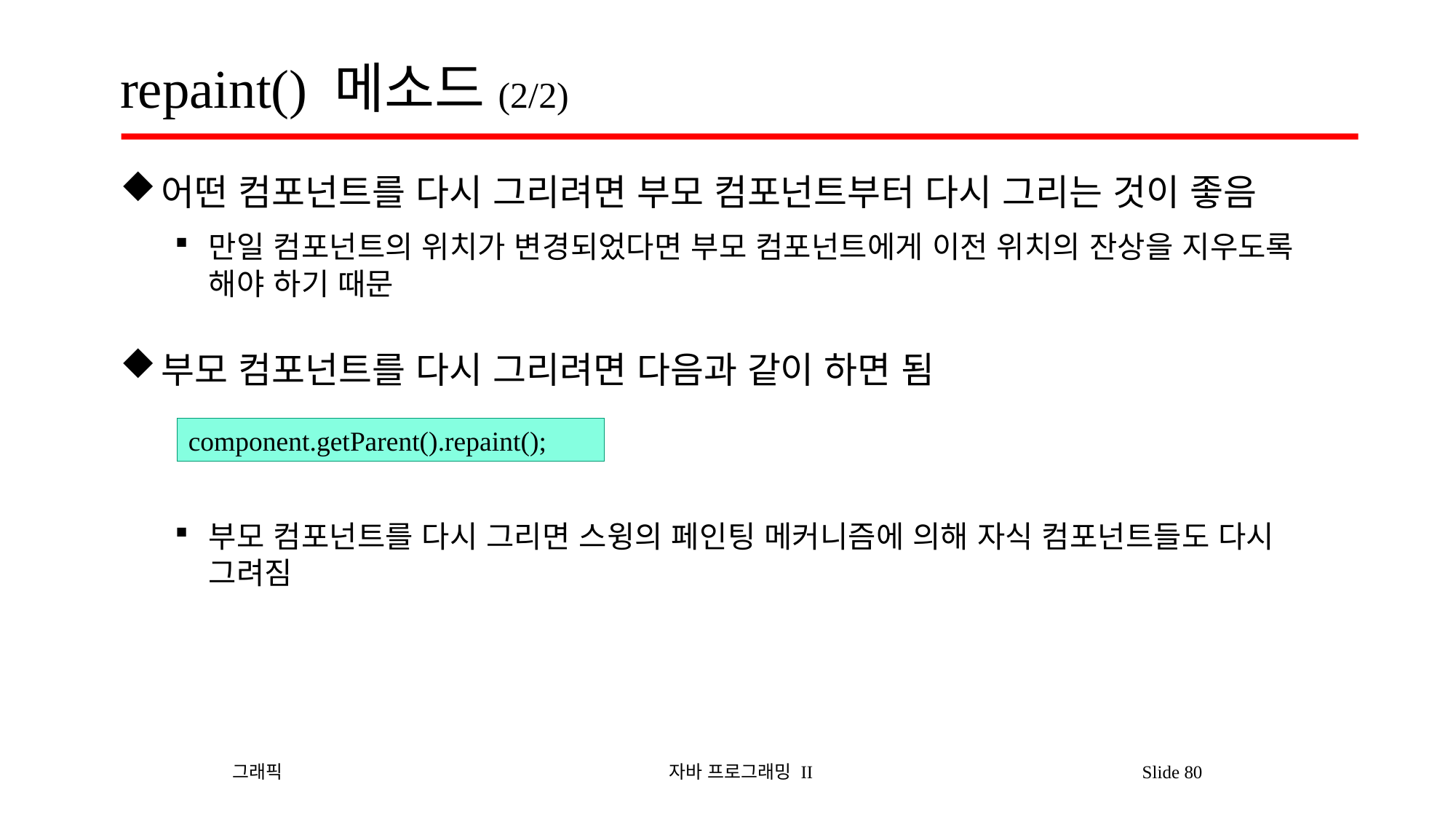

# repaint() 메소드(2/2)
어떤 컴포넌트를 다시 그리려면 부모 컴포넌트부터 다시 그리는 것이 좋음
만일 컴포넌트의 위치가 변경되었다면 부모 컴포넌트에게 이전 위치의 잔상을 지우도록 해야 하기 때문
부모 컴포넌트를 다시 그리려면 다음과 같이 하면 됨

부모 컴포넌트를 다시 그리면 스윙의 페인팅 메커니즘에 의해 자식 컴포넌트들도 다시 그려짐
component.getParent().repaint();